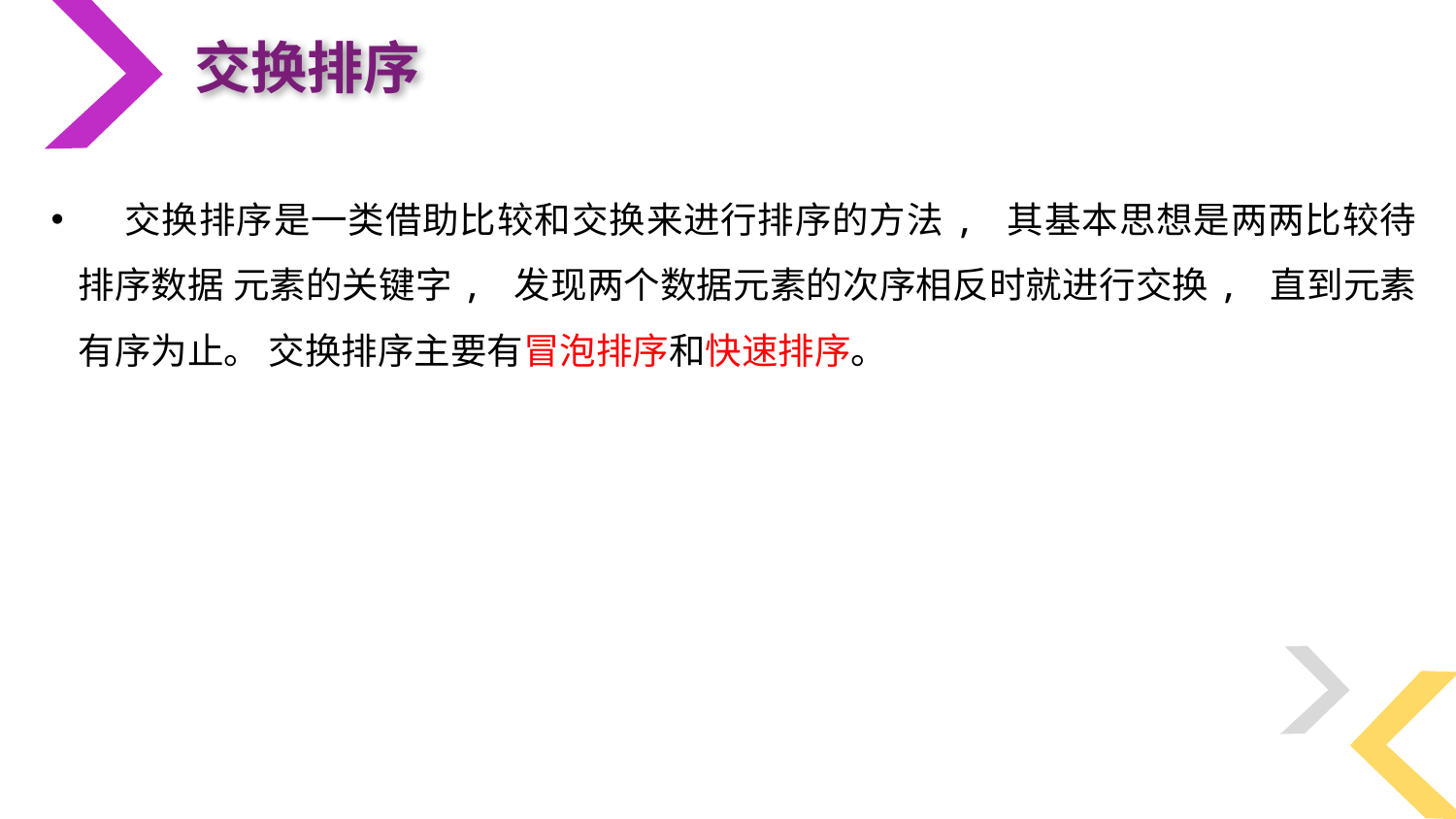

交换排序
    交换排序是一类借助比较和交换来进行排序的方法, 其基本思想是两两比较待排序数据 元素的关键字, 发现两个数据元素的次序相反时就进行交换, 直到元素有序为止。 交换排序主要有冒泡排序和快速排序。